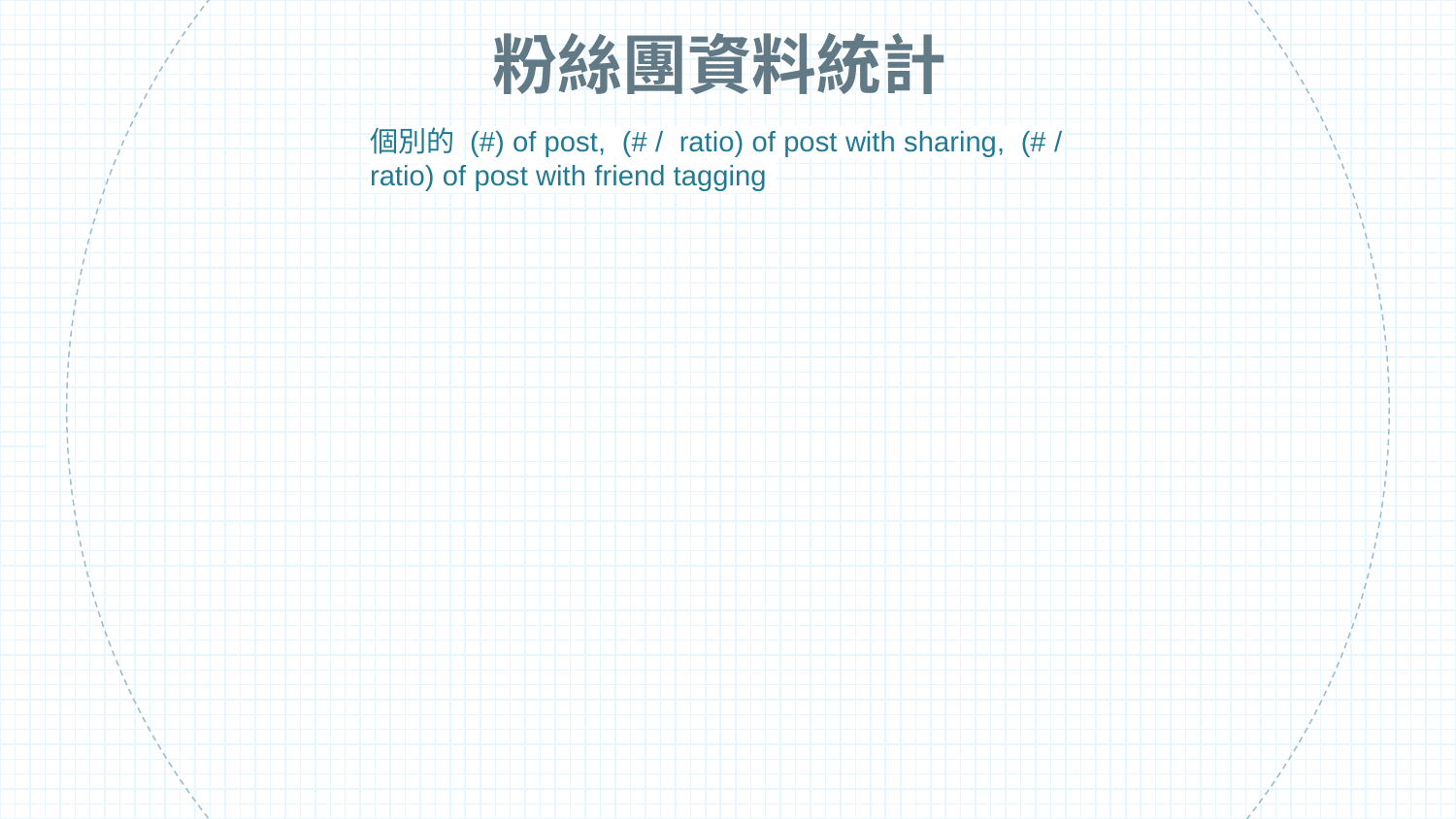

粉絲團資料統計
個別的 (#) of post,  (# /  ratio) of post with sharing,  (# / ratio) of post with friend tagging